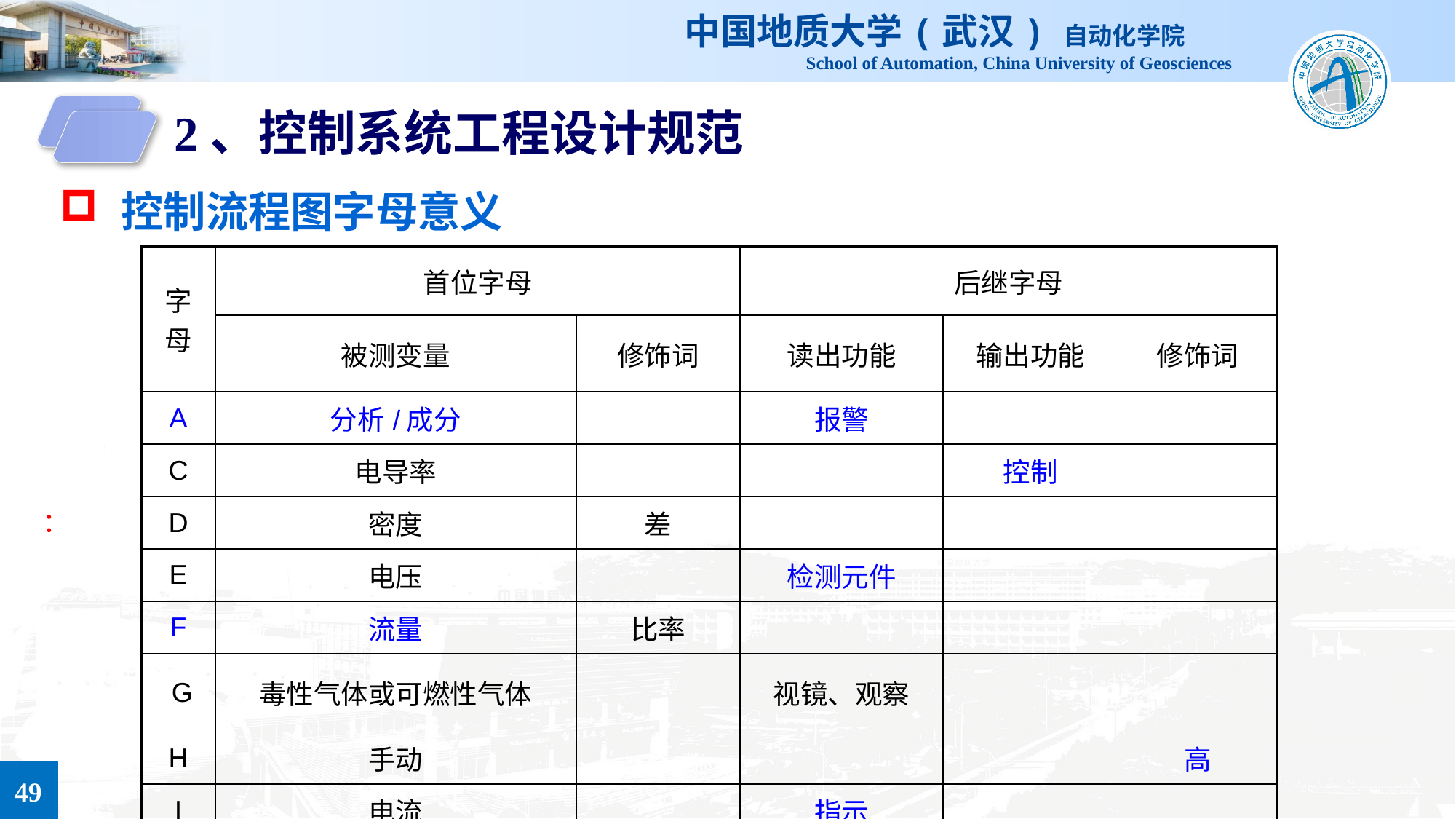

2、控制系统工程设计规范
控制流程图字母意义
| 字母 | 首位字母 |  | 后继字母 |  |  |
| --- | --- | --- | --- | --- | --- |
|  | 被测变量 | 修饰词 | 读出功能 | 输出功能 | 修饰词 |
| A | 分析/成分 |  | 报警 |  |  |
| C | 电导率 |  |  | 控制 |  |
| D | 密度 | 差 |  |  |  |
| E | 电压 |  | 检测元件 |  |  |
| F | 流量 | 比率 |  |  |  |
| G | 毒性气体或可燃性气体 |  | 视镜、观察 |  |  |
| H | 手动 |  |  |  | 高 |
| I | 电流 |  | 指示 |  |  |
：
49